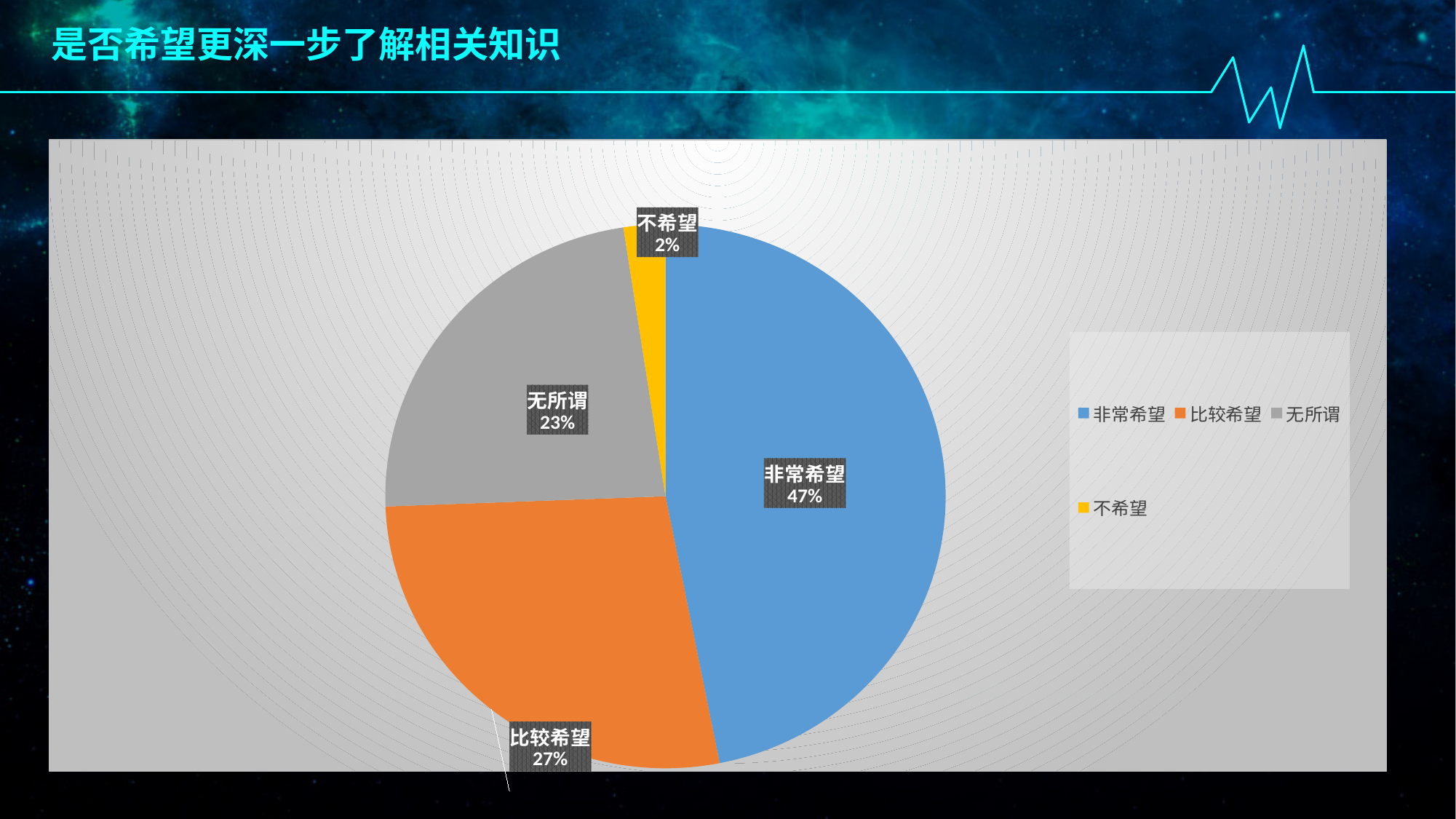

是否希望更深一步了解相关知识

### Chart

| Category | 销售额 |
|---|---|
| 非常希望 | 46.9 |
| 比较希望 | 27.5 |
| 无所谓 | 23.2 |
| 不希望 | 2.4 |